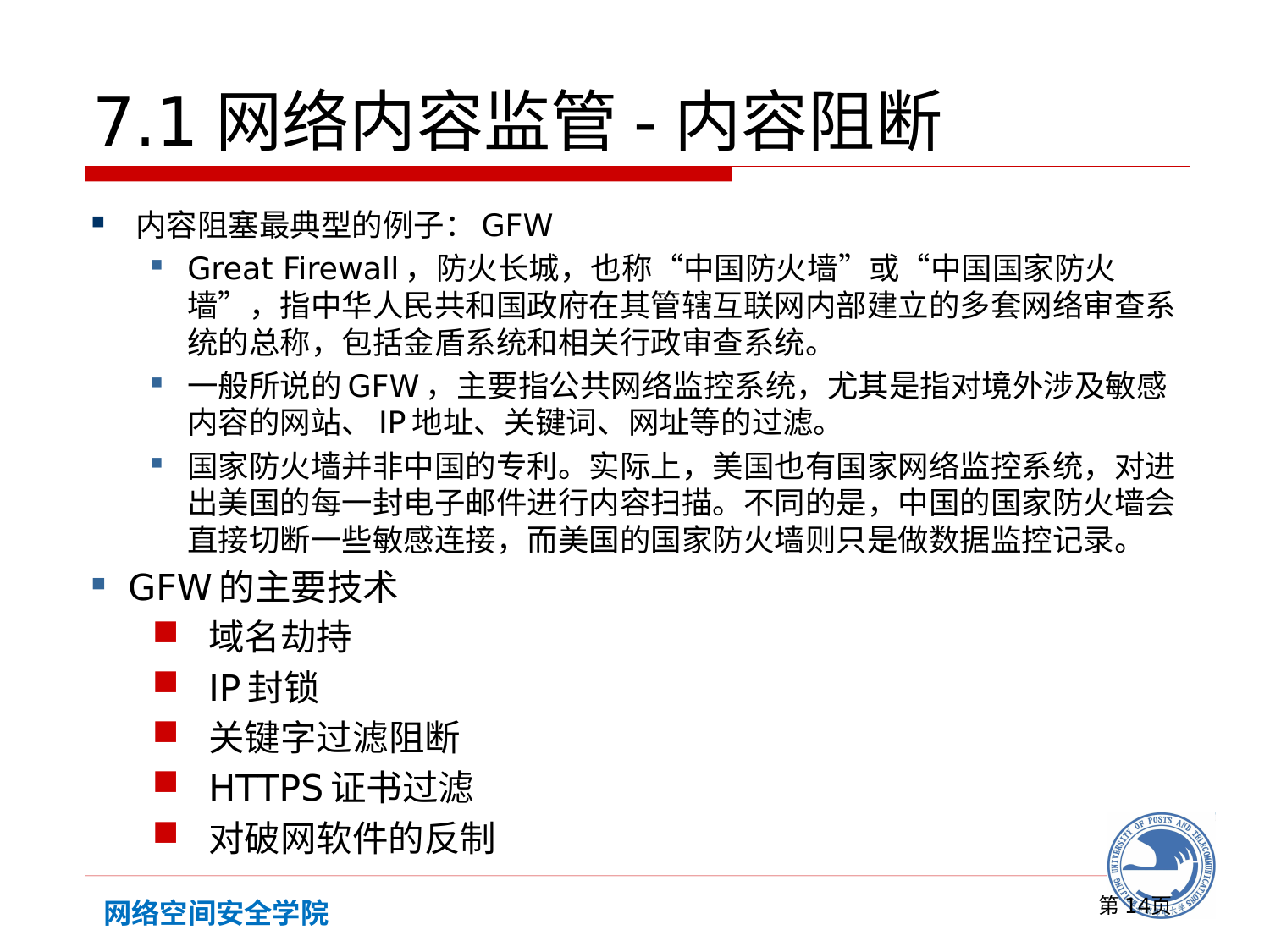

# 7.1网络内容监管-内容阻断
内容阻塞最典型的例子：GFW
Great Firewall，防火长城，也称“中国防火墙”或“中国国家防火墙”，指中华人民共和国政府在其管辖互联网内部建立的多套网络审查系统的总称，包括金盾系统和相关行政审查系统。
一般所说的GFW，主要指公共网络监控系统，尤其是指对境外涉及敏感内容的网站、IP地址、关键词、网址等的过滤。
国家防火墙并非中国的专利。实际上，美国也有国家网络监控系统，对进出美国的每一封电子邮件进行内容扫描。不同的是，中国的国家防火墙会直接切断一些敏感连接，而美国的国家防火墙则只是做数据监控记录。
GFW的主要技术
域名劫持
IP封锁
关键字过滤阻断
HTTPS证书过滤
对破网软件的反制
第14页